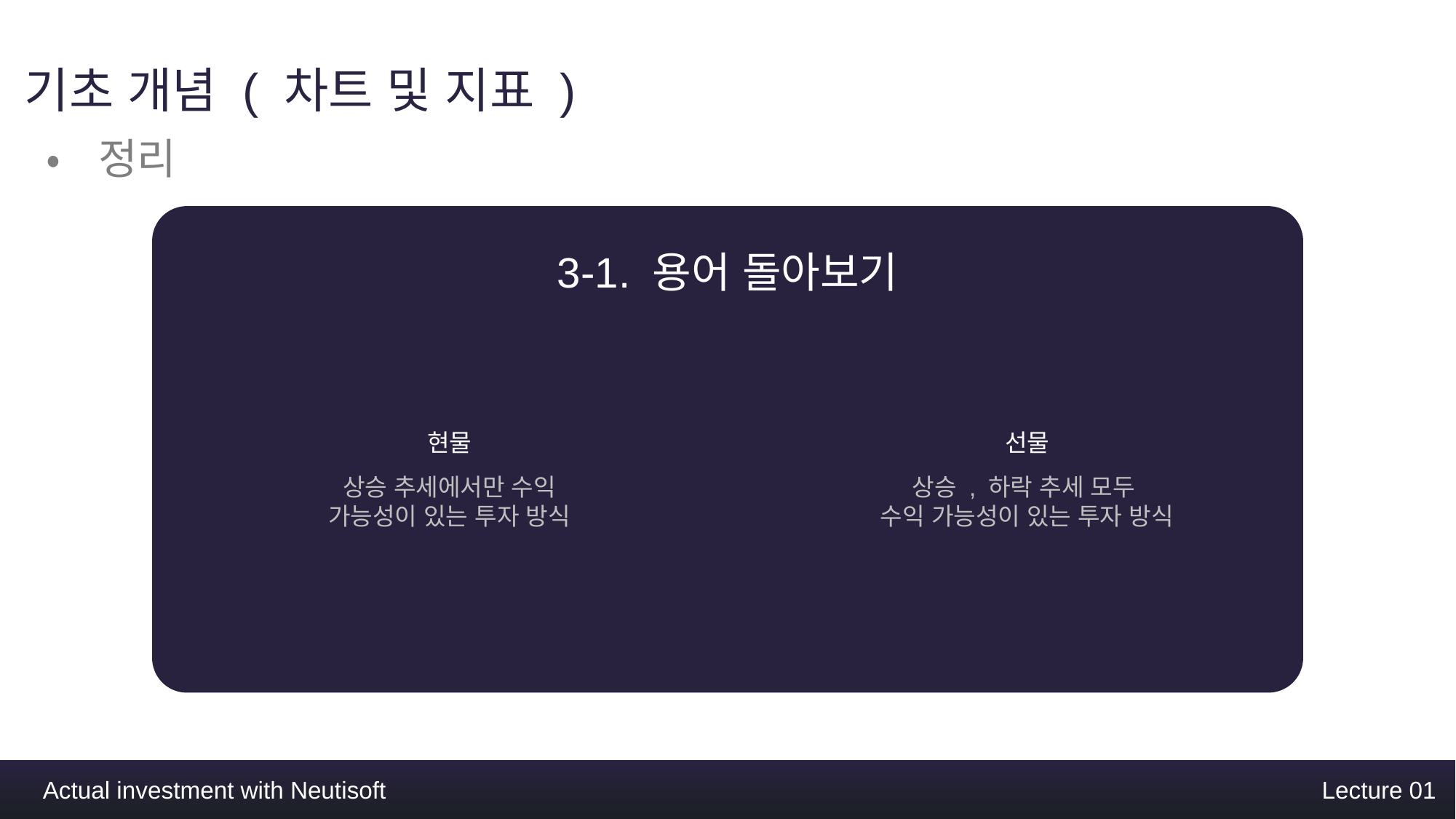

기초 개념 ( 차트 및 지표 )
•정리

3-1. 용어 돌아보기
현물
상승 추세에서만 수익
가능성이 있는 투자 방식
선물
상승 , 하락 추세 모두
수익 가능성이 있는 투자 방식

Actual investment with Neutisoft
Lecture 01